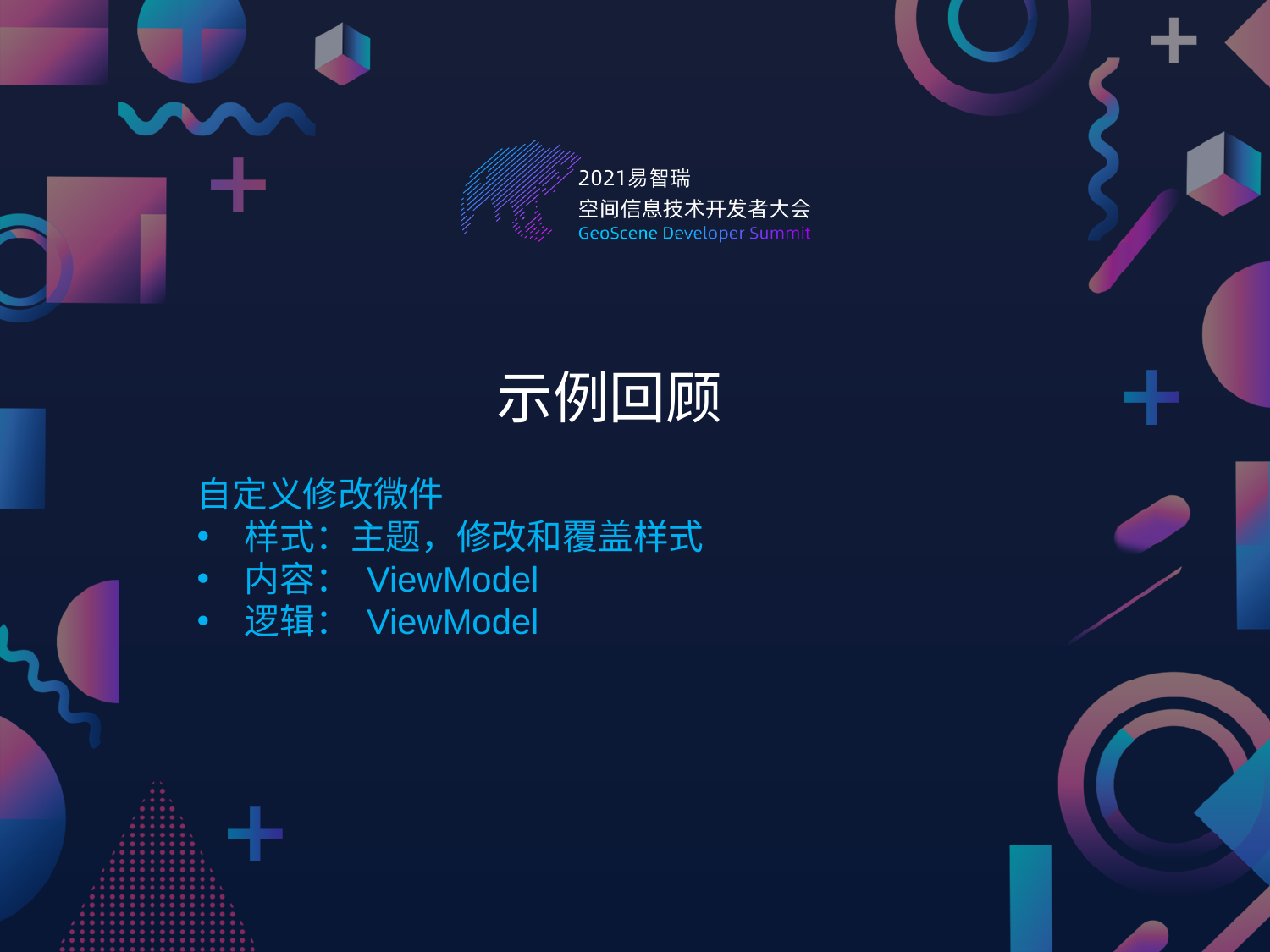

# 示例回顾
自定义修改微件
样式：主题，修改和覆盖样式
内容： ViewModel
逻辑： ViewModel